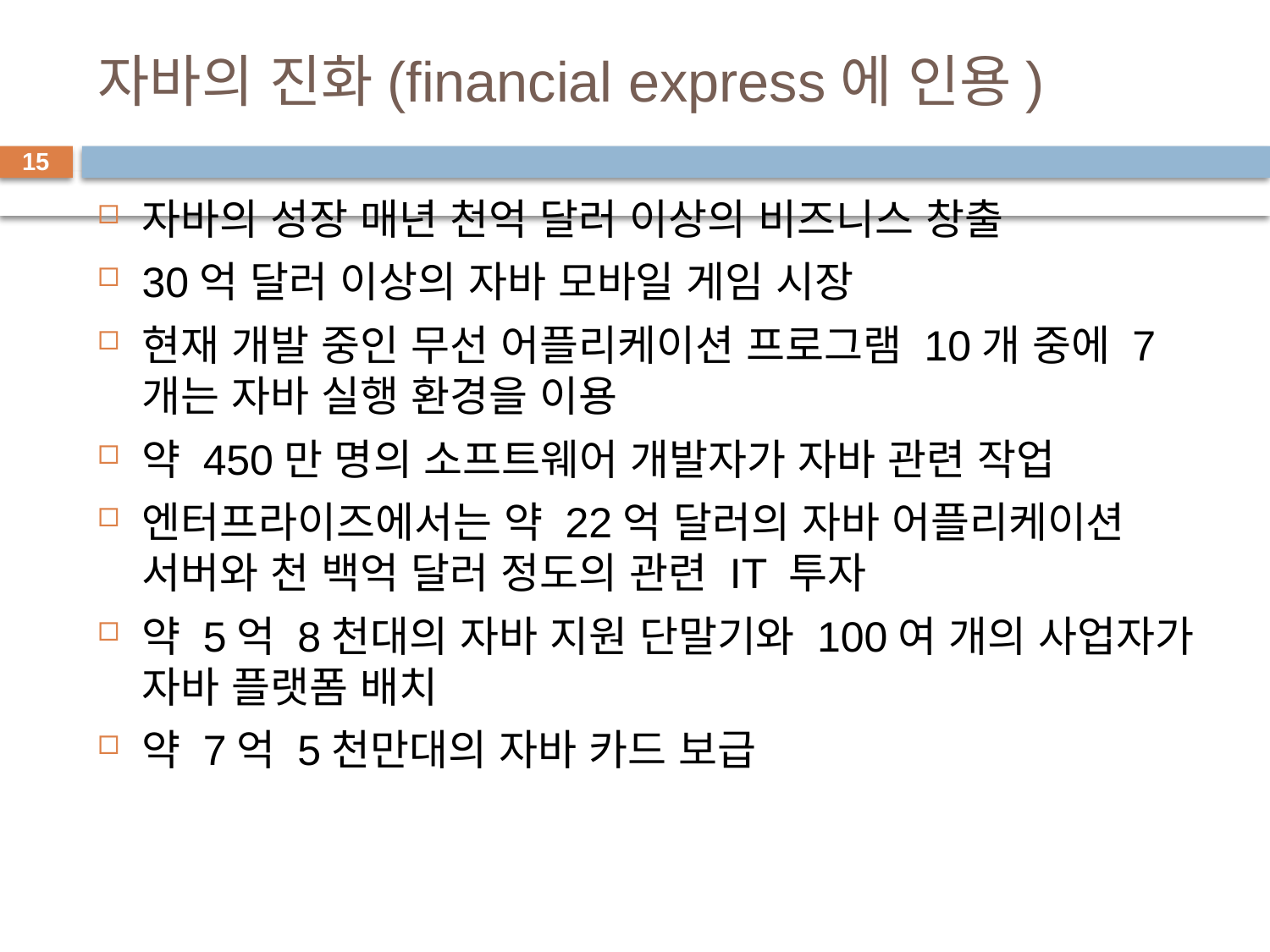

# 자바의 진화(financial express에 인용)
15
자바의 성장 매년 천억 달러 이상의 비즈니스 창출
30억 달러 이상의 자바 모바일 게임 시장
현재 개발 중인 무선 어플리케이션 프로그램 10개 중에 7개는 자바 실행 환경을 이용
약 450만 명의 소프트웨어 개발자가 자바 관련 작업
엔터프라이즈에서는 약 22억 달러의 자바 어플리케이션 서버와 천 백억 달러 정도의 관련 IT 투자
약 5억 8천대의 자바 지원 단말기와 100여 개의 사업자가 자바 플랫폼 배치
약 7억 5천만대의 자바 카드 보급